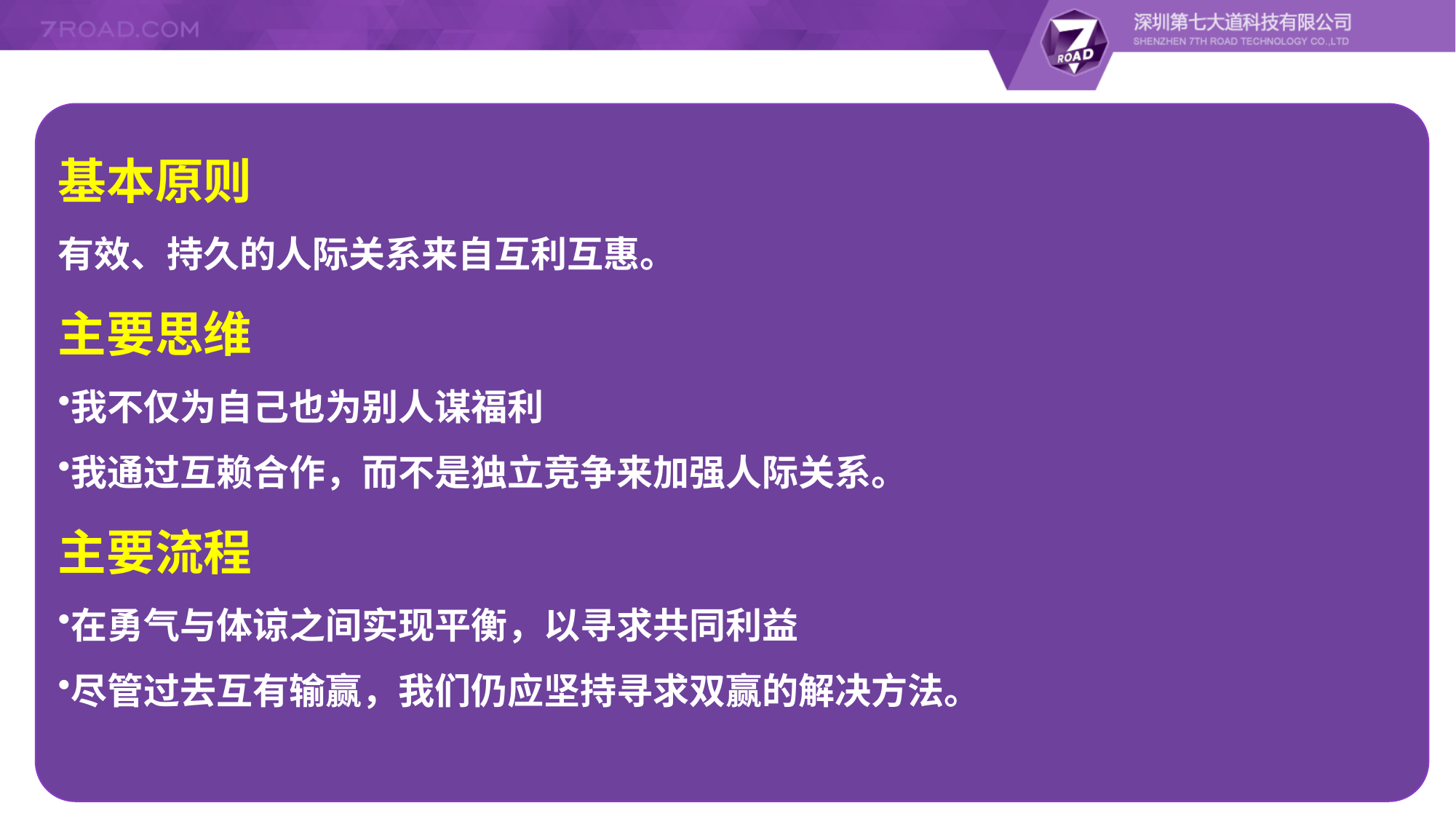

基本原则
有效、持久的人际关系来自互利互惠。
主要思维
我不仅为自己也为别人谋福利
我通过互赖合作，而不是独立竞争来加强人际关系。
主要流程
在勇气与体谅之间实现平衡，以寻求共同利益
尽管过去互有输赢，我们仍应坚持寻求双赢的解决方法。